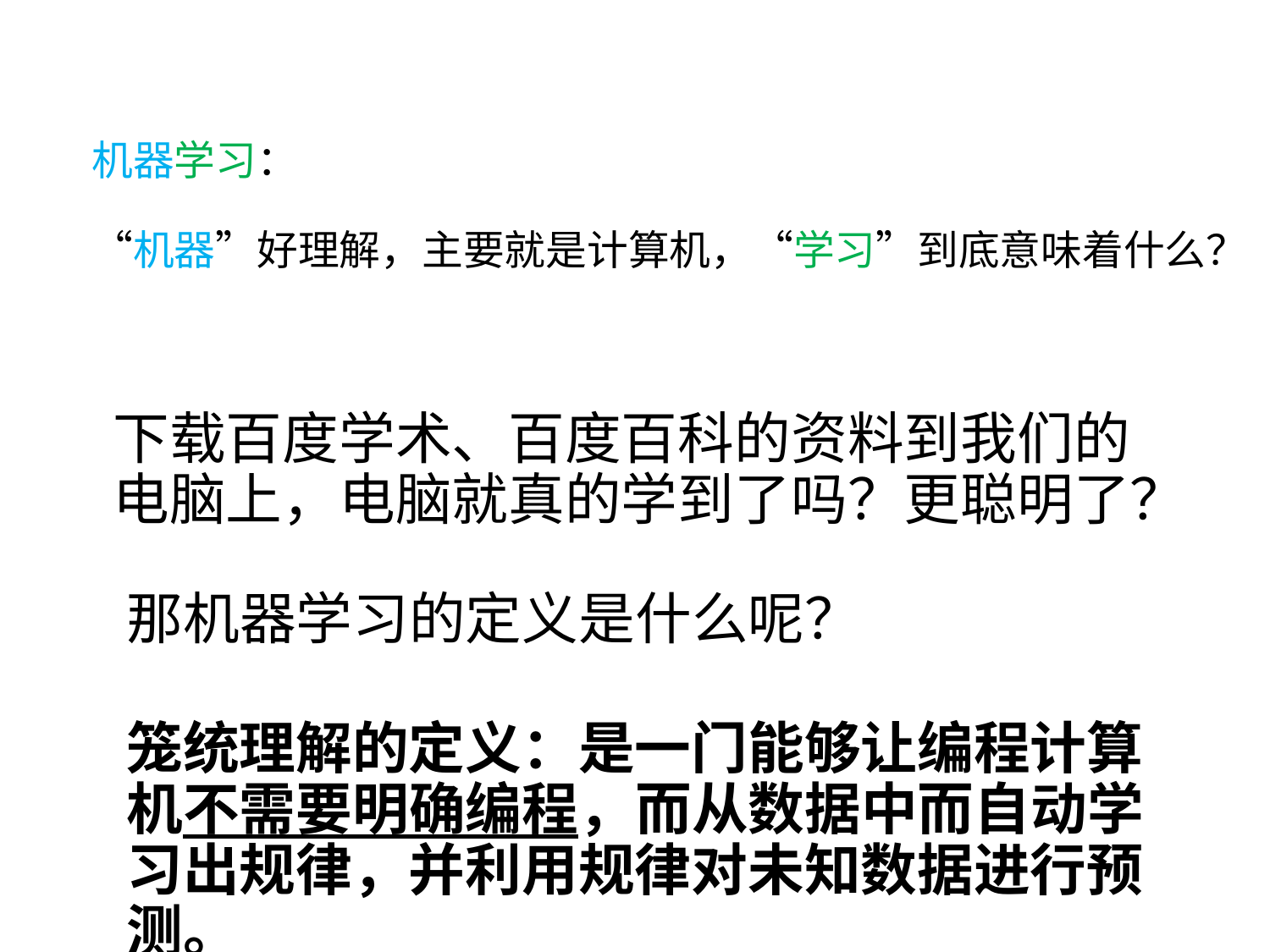

# 机器学习： “机器”好理解，主要就是计算机，“学习”到底意味着什么？
下载百度学术、百度百科的资料到我们的电脑上，电脑就真的学到了吗？更聪明了？
那机器学习的定义是什么呢？
笼统理解的定义：是一门能够让编程计算机不需要明确编程，而从数据中而自动学习出规律，并利用规律对未知数据进行预测。